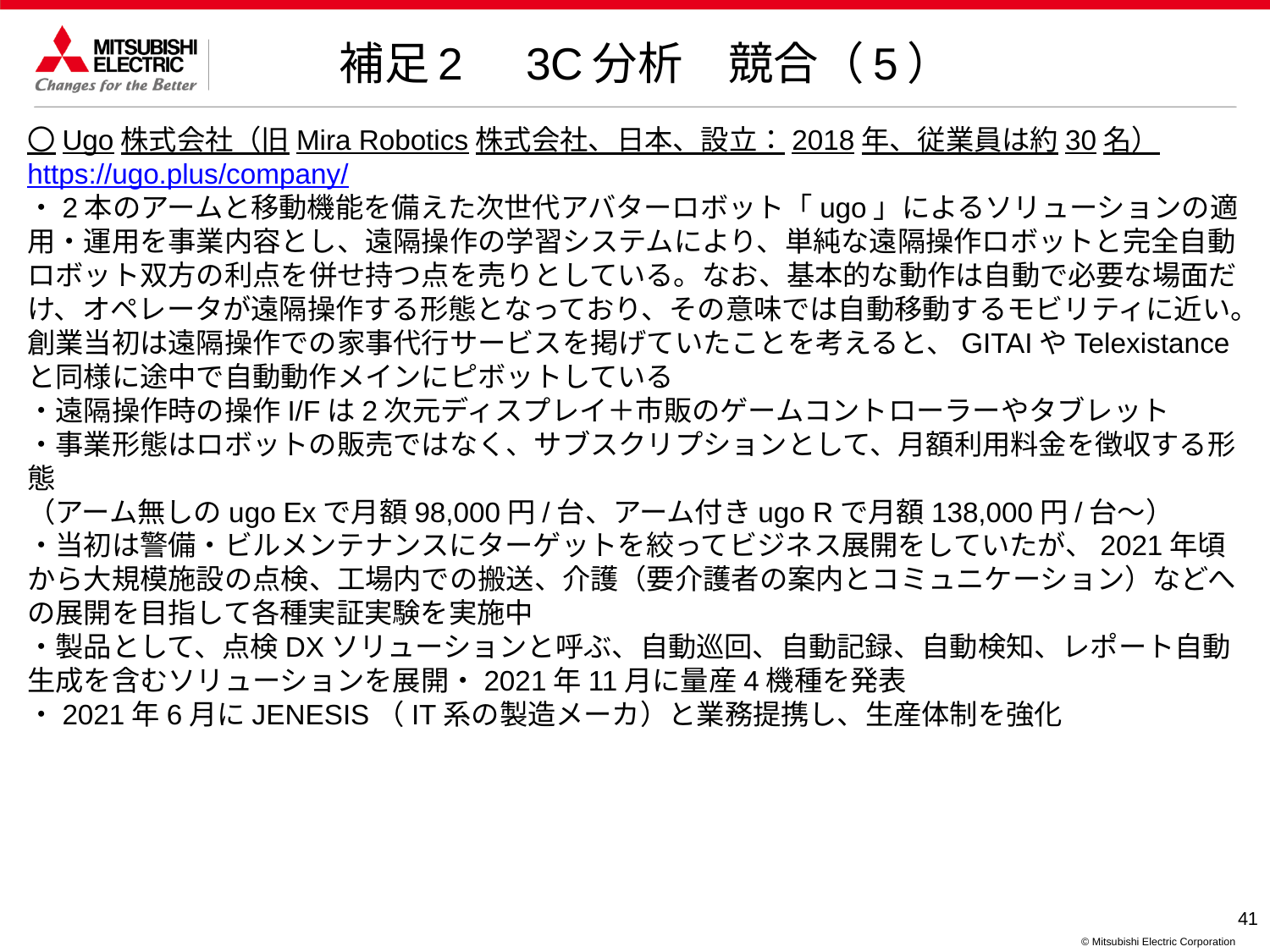

補足2　3C分析　競合（5）
〇Ugo株式会社（旧Mira Robotics株式会社、日本、設立：2018年、従業員は約30名）
https://ugo.plus/company/
・2本のアームと移動機能を備えた次世代アバターロボット「ugo」によるソリューションの適用・運用を事業内容とし、遠隔操作の学習システムにより、単純な遠隔操作ロボットと完全自動ロボット双方の利点を併せ持つ点を売りとしている。なお、基本的な動作は自動で必要な場面だけ、オペレータが遠隔操作する形態となっており、その意味では自動移動するモビリティに近い。創業当初は遠隔操作での家事代行サービスを掲げていたことを考えると、GITAIやTelexistanceと同様に途中で自動動作メインにピボットしている
・遠隔操作時の操作I/Fは2次元ディスプレイ＋市販のゲームコントローラーやタブレット
・事業形態はロボットの販売ではなく、サブスクリプションとして、月額利用料金を徴収する形態
（アーム無しのugo Exで月額98,000円/台、アーム付きugo Rで月額138,000円/台～）
・当初は警備・ビルメンテナンスにターゲットを絞ってビジネス展開をしていたが、2021年頃から大規模施設の点検、工場内での搬送、介護（要介護者の案内とコミュニケーション）などへの展開を目指して各種実証実験を実施中
・製品として、点検DXソリューションと呼ぶ、自動巡回、自動記録、自動検知、レポート自動生成を含むソリューションを展開・2021年11月に量産4機種を発表
・2021年6月にJENESIS（IT系の製造メーカ）と業務提携し、生産体制を強化